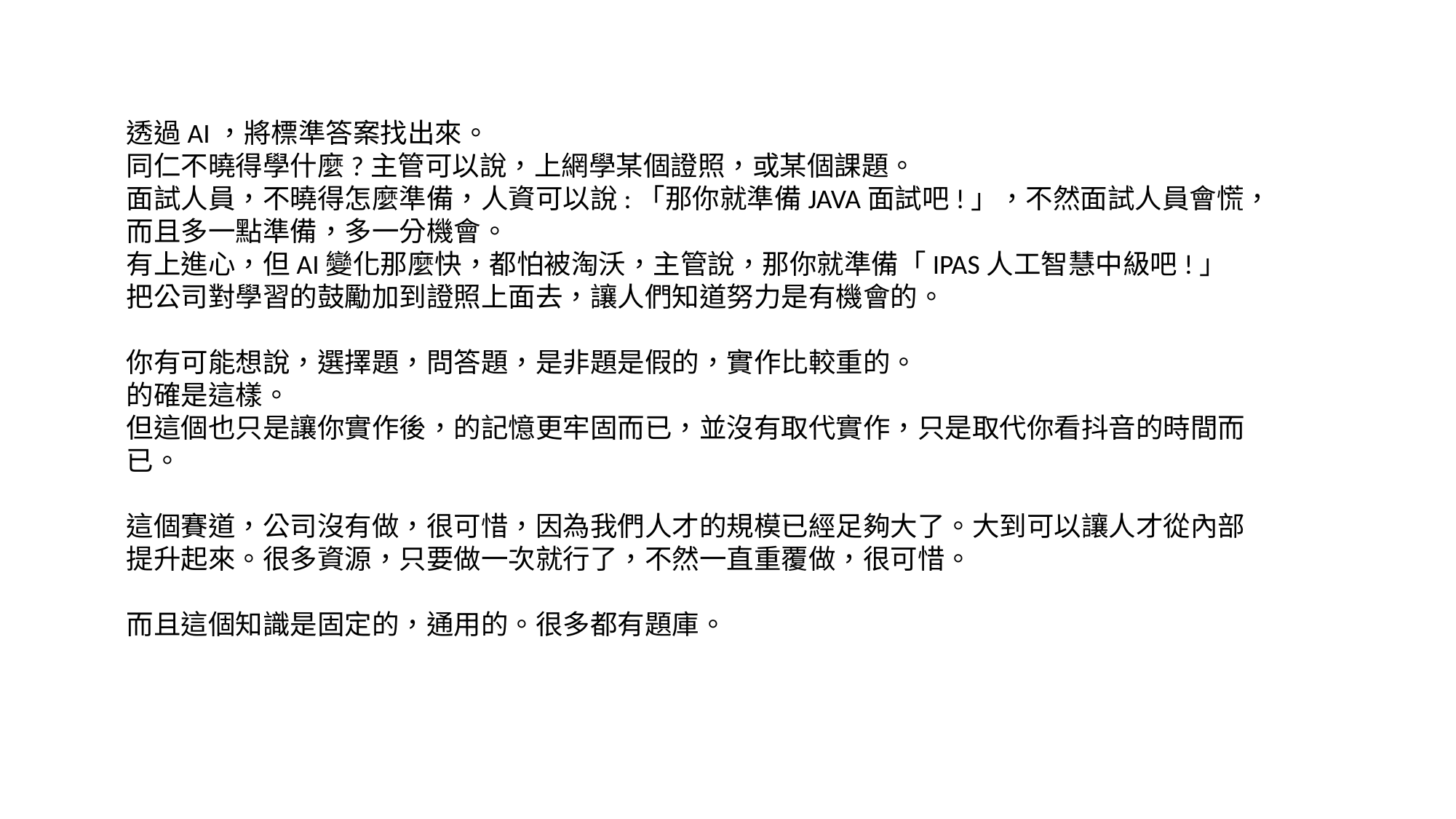

透過AI，將標準答案找出來。
同仁不曉得學什麼?主管可以說，上網學某個證照，或某個課題。
面試人員，不曉得怎麼準備，人資可以說:「那你就準備JAVA面試吧!」，不然面試人員會慌，而且多一點準備，多一分機會。
有上進心，但AI變化那麼快，都怕被淘沃，主管說，那你就準備「IPAS人工智慧中級吧!」
把公司對學習的鼓勵加到證照上面去，讓人們知道努力是有機會的。

你有可能想說，選擇題，問答題，是非題是假的，實作比較重的。
的確是這樣。
但這個也只是讓你實作後，的記憶更牢固而已，並沒有取代實作，只是取代你看抖音的時間而已。

這個賽道，公司沒有做，很可惜，因為我們人才的規模已經足夠大了。大到可以讓人才從內部提升起來。很多資源，只要做一次就行了，不然一直重覆做，很可惜。

而且這個知識是固定的，通用的。很多都有題庫。